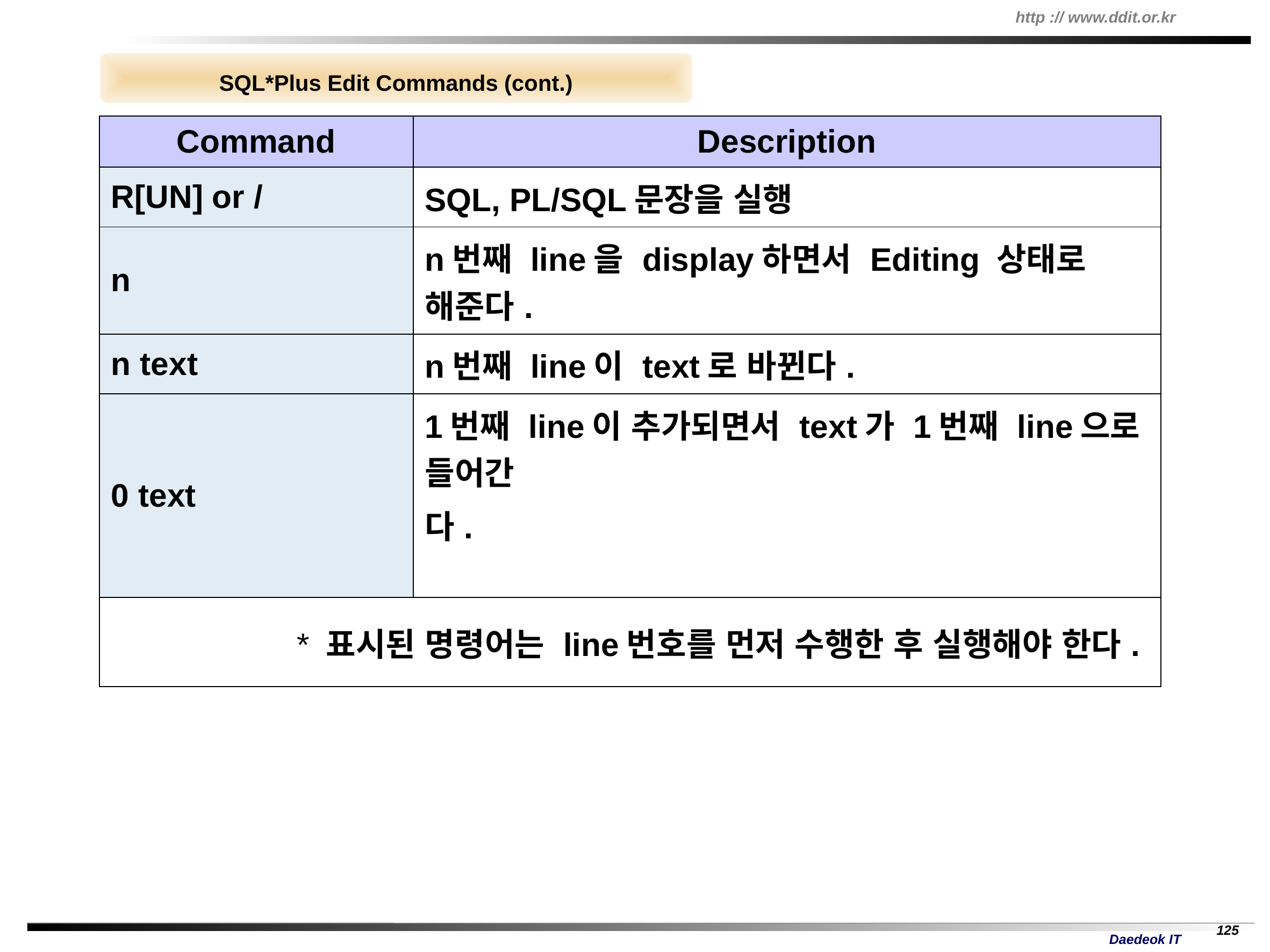

SQL*Plus Edit Commands (cont.)
| Command | Description |
| --- | --- |
| R[UN] or / | SQL, PL/SQL문장을 실행 |
| n | n번째 line을 display하면서 Editing 상태로 해준다. |
| n text | n번째 line이 text로 바뀐다. |
| 0 text | 1번째 line이 추가되면서 text가 1번째 line으로 들어간 다. |
| \* 표시된 명령어는 line번호를 먼저 수행한 후 실행해야 한다. |  |